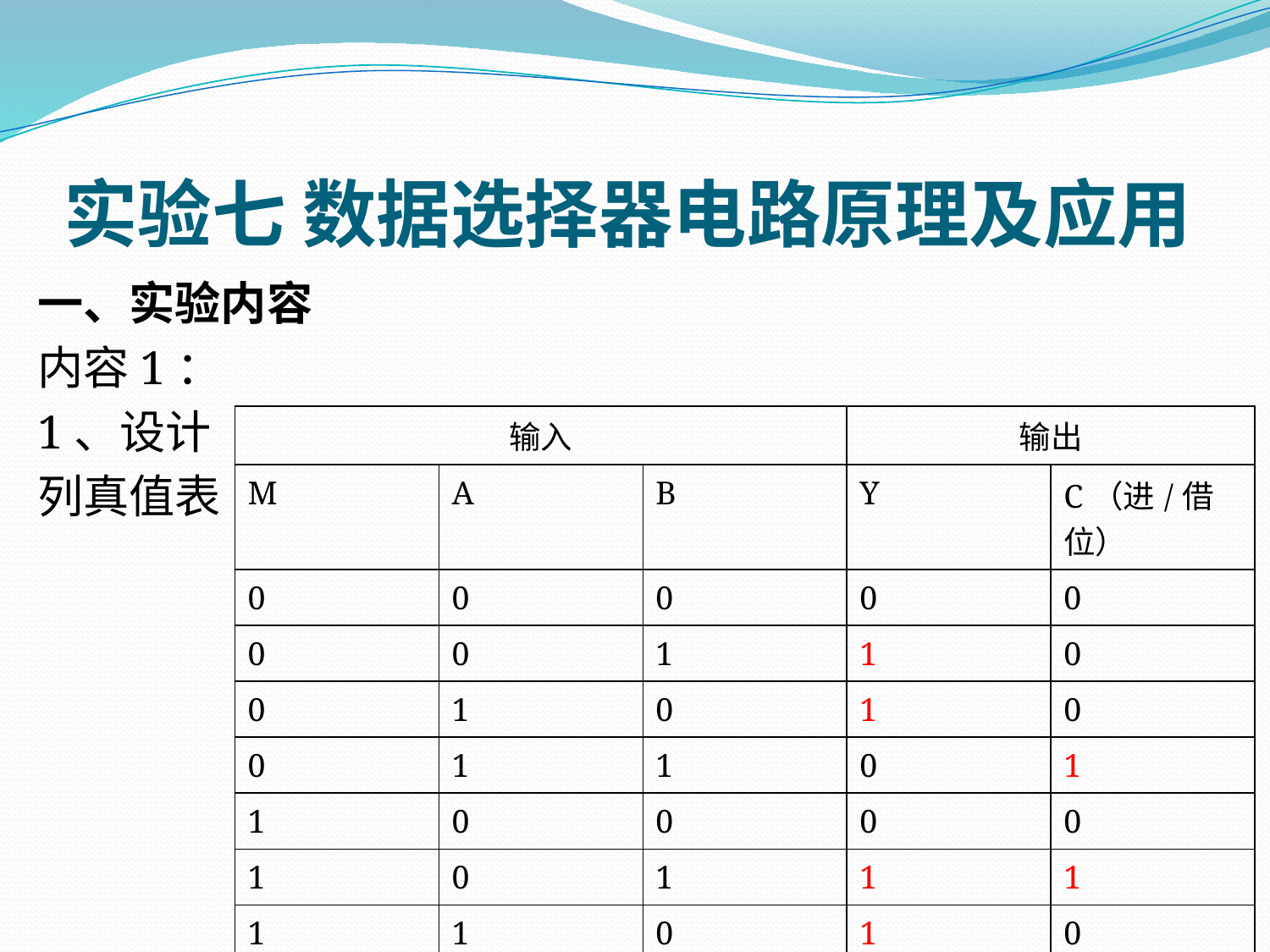

# 实验七 数据选择器电路原理及应用
一、实验内容
内容1：
1、设计
列真值表

| 输入 |  |  | 输出 |  |
| --- | --- | --- | --- | --- |
| M | A | B | Y | C（进/借位） |
| 0 | 0 | 0 | 0 | 0 |
| 0 | 0 | 1 | 1 | 0 |
| 0 | 1 | 0 | 1 | 0 |
| 0 | 1 | 1 | 0 | 1 |
| 1 | 0 | 0 | 0 | 0 |
| 1 | 0 | 1 | 1 | 1 |
| 1 | 1 | 0 | 1 | 0 |
| 1 | 1 | 1 | 0 | 0 |